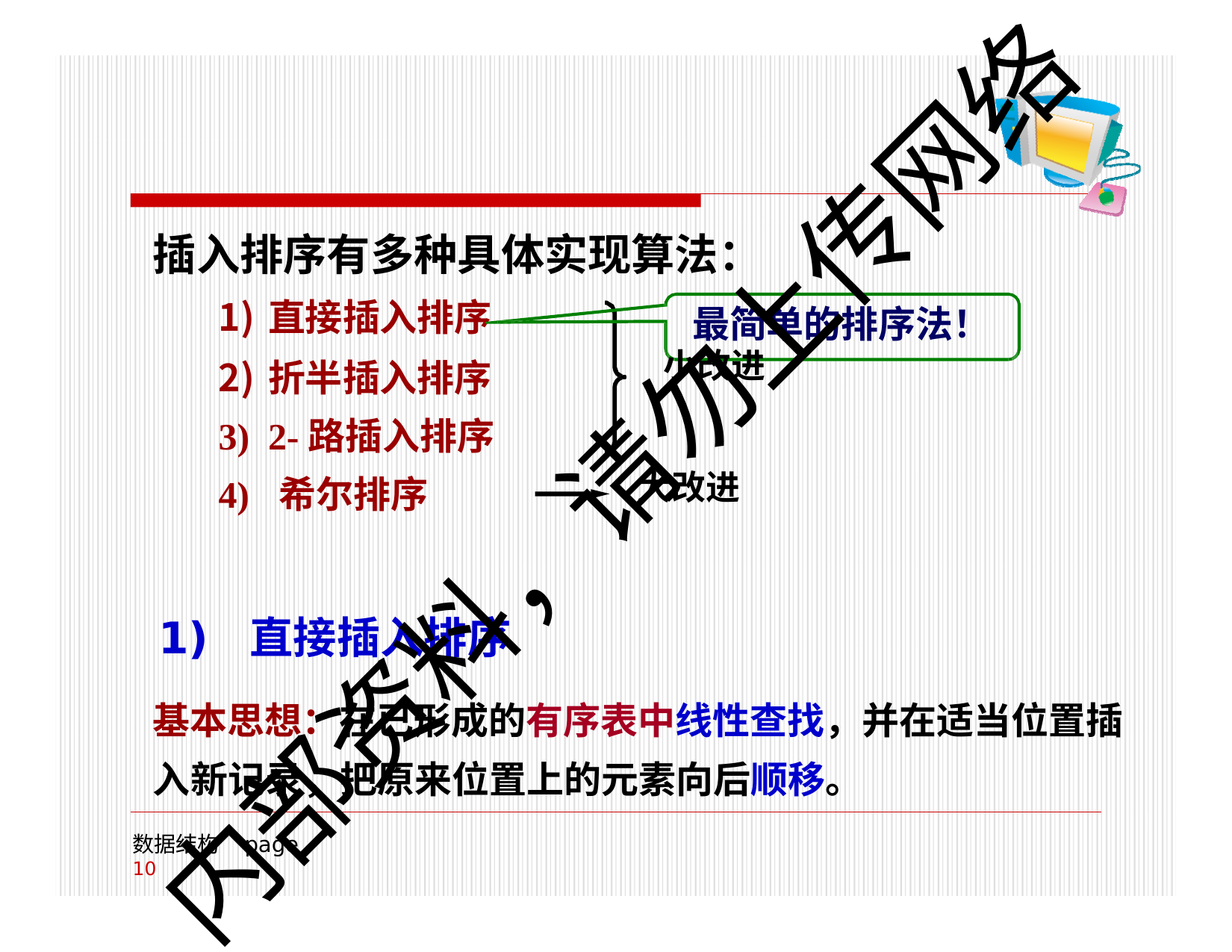

# 插入排序有多种具体实现算法：
直接插入排序
折半插入排序
2-路插入排序

最简单的排序法！
小改进
内部资料，请勿上传网络
大改进
4)	希尔排序

1)	直接插入排序
基本思想：在已形成的有序表中线性查找，并在适当位置插 入新记录，把原来位置上的元素向后顺移。

数据结构	page 10